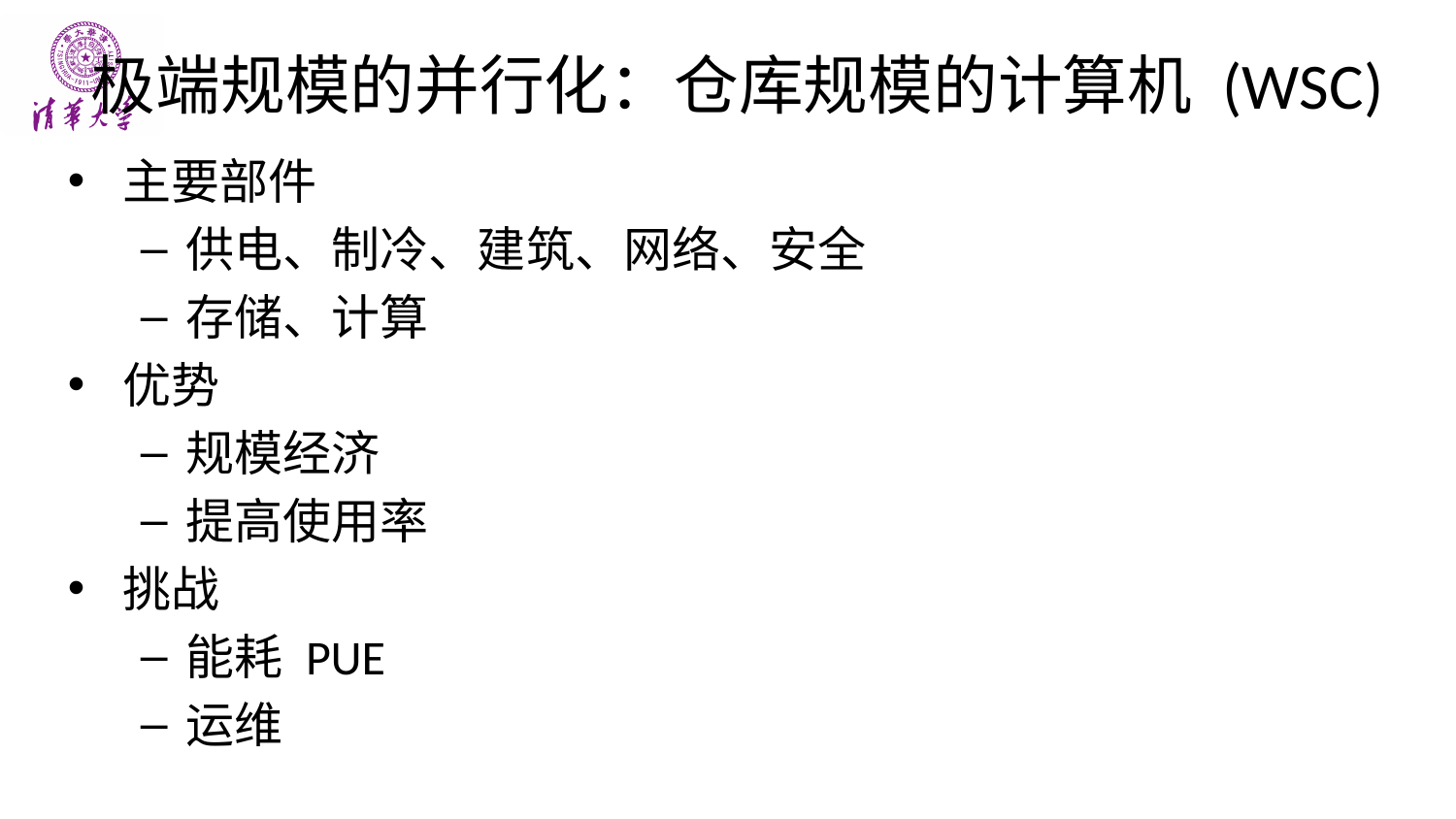

# 极端规模的并行化：仓库规模的计算机 (WSC)
主要部件
供电、制冷、建筑、网络、安全
存储、计算
优势
规模经济
提高使用率
挑战
能耗 PUE
运维